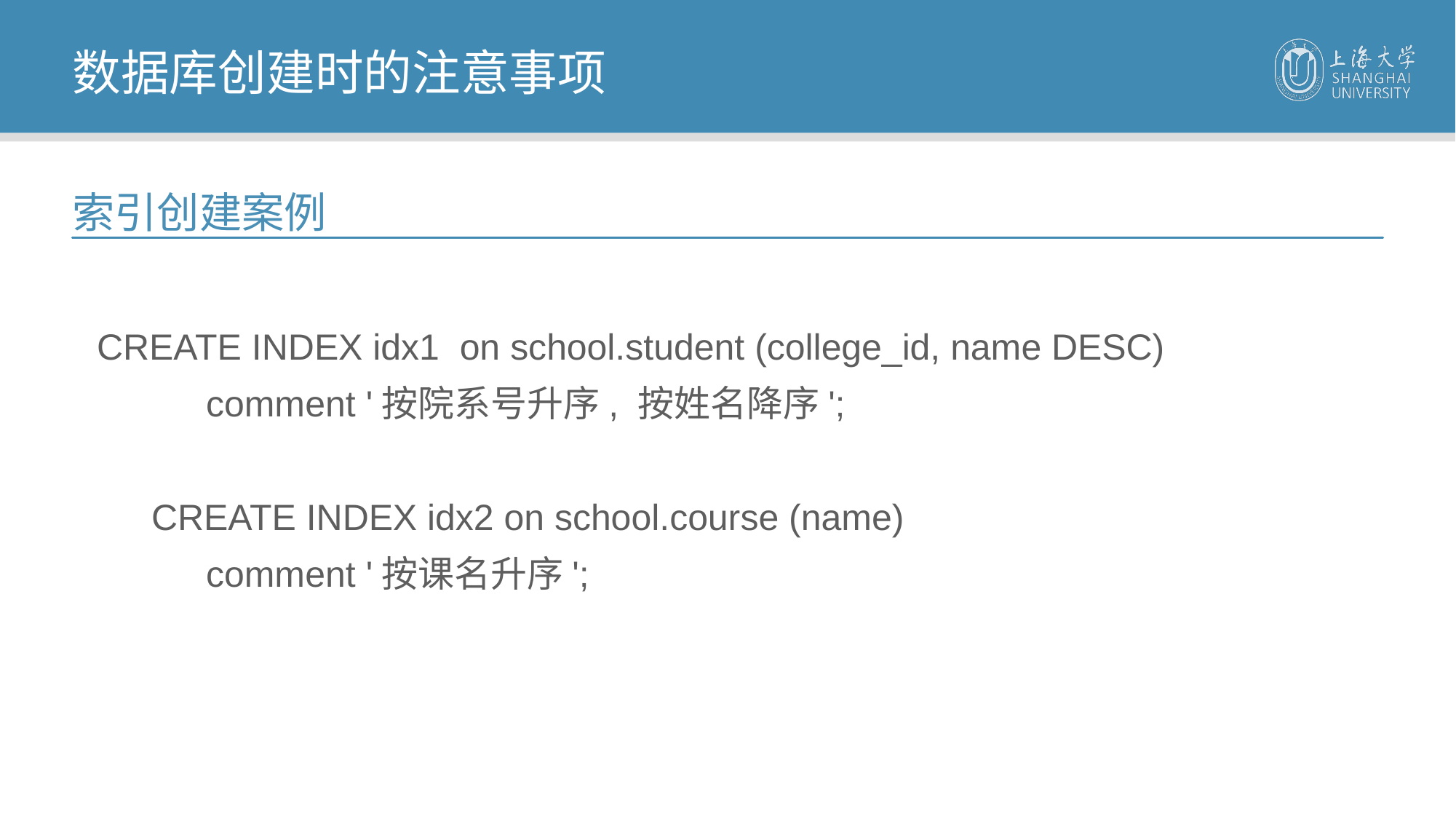

数据库创建时的注意事项
索引创建案例
CREATE INDEX idx1  on school.student (college_id, name DESC)
comment '按院系号升序, 按姓名降序';

CREATE INDEX idx2 on school.course (name)
comment '按课名升序';